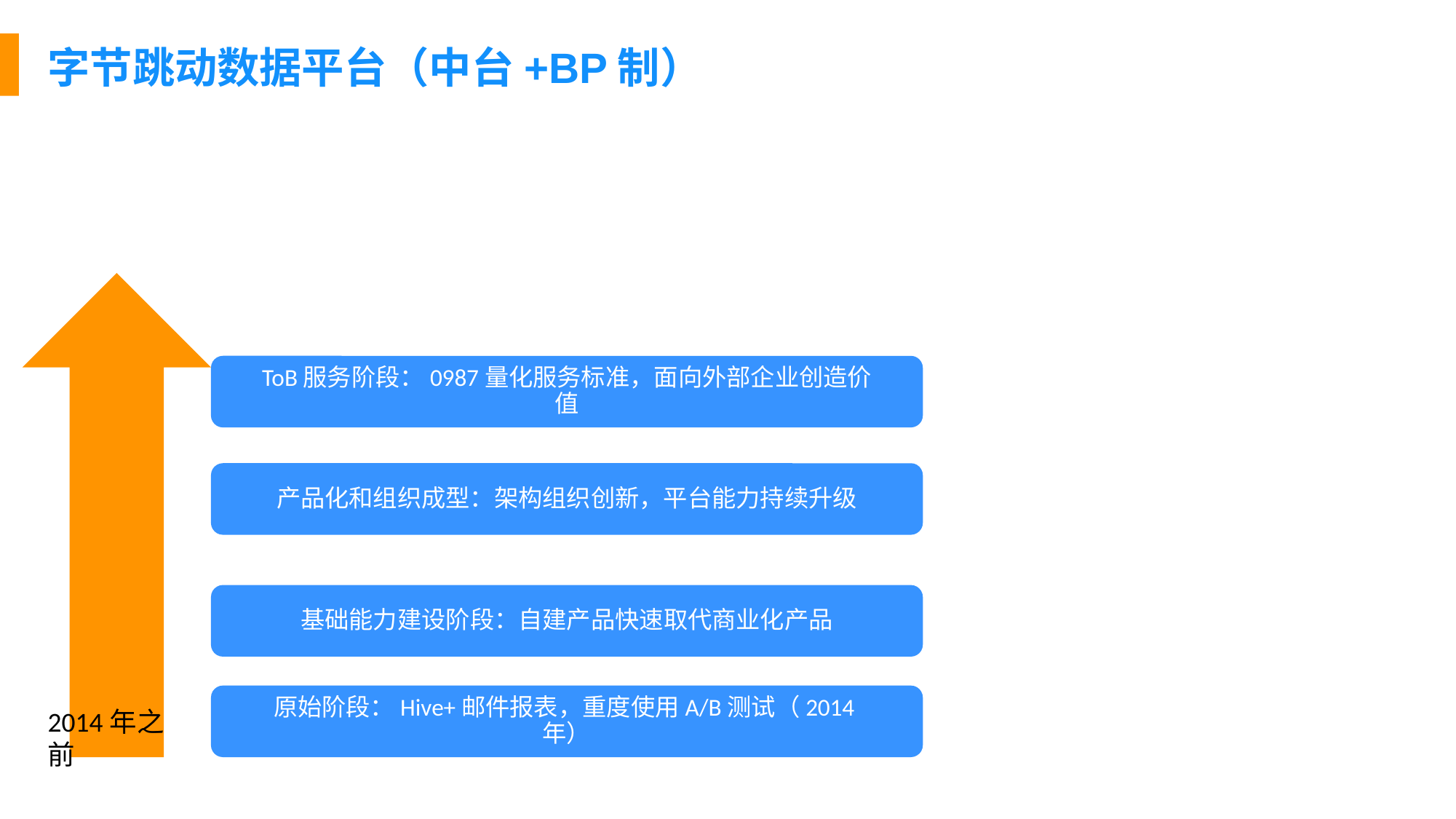

字节跳动数据平台（中台+BP制）

ToB服务阶段：0987量化服务标准，面向外部企业创造价值
产品化和组织成型：架构组织创新，平台能力持续升级
基础能力建设阶段：自建产品快速取代商业化产品
原始阶段：Hive+邮件报表，重度使用A/B测试（2014年）
2014年之前